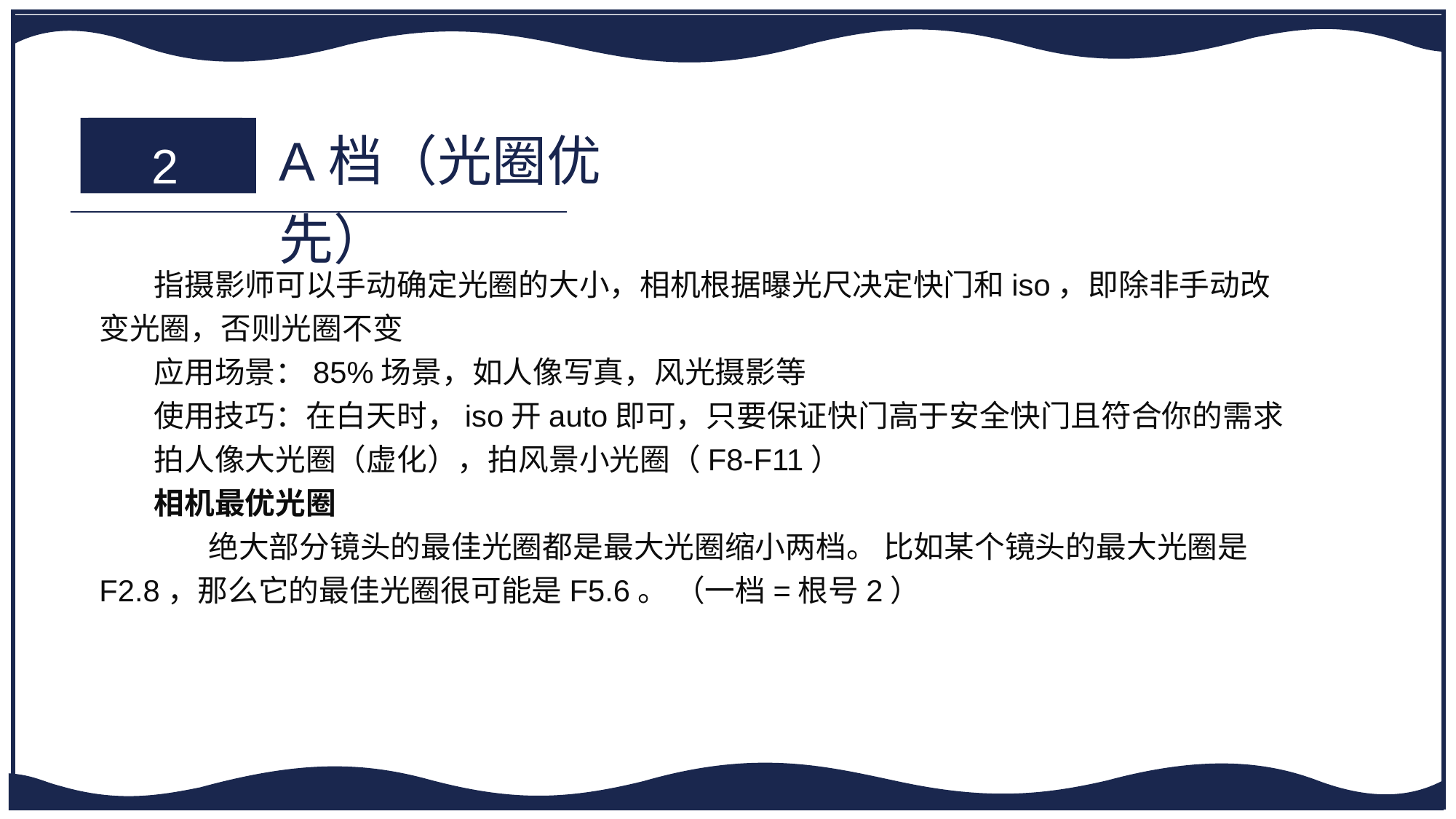

A档（光圈优先）

2
指摄影师可以手动确定光圈的大小，相机根据曝光尺决定快门和iso，即除非手动改变光圈，否则光圈不变
应用场景：85%场景，如人像写真，风光摄影等
使用技巧：在白天时，iso开auto即可，只要保证快门高于安全快门且符合你的需求
拍人像大光圈（虚化），拍风景小光圈（F8-F11）
相机最优光圈
   	绝大部分镜头的最佳光圈都是最大光圈缩小两档。 比如某个镜头的最大光圈是F2.8，那么它的最佳光圈很可能是F5.6。 （一档=根号2）